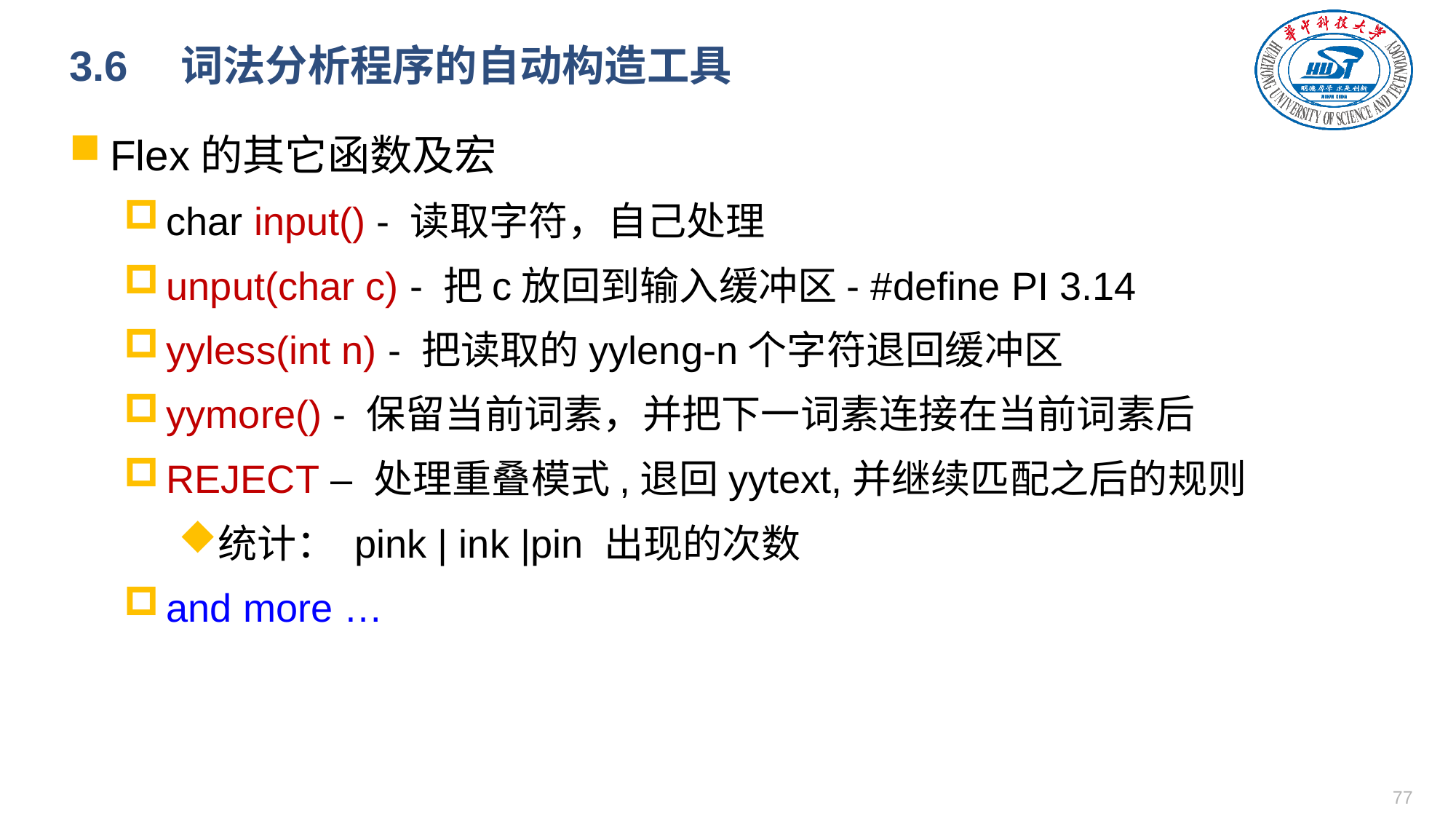

# 3.6　词法分析程序的自动构造工具
Flex的其它函数及宏
char input() - 读取字符，自己处理
unput(char c) - 把c放回到输入缓冲区- #define PI 3.14
yyless(int n) - 把读取的yyleng-n个字符退回缓冲区
yymore() - 保留当前词素，并把下一词素连接在当前词素后
REJECT – 处理重叠模式,退回yytext,并继续匹配之后的规则
统计： pink | ink |pin 出现的次数
and more …
77